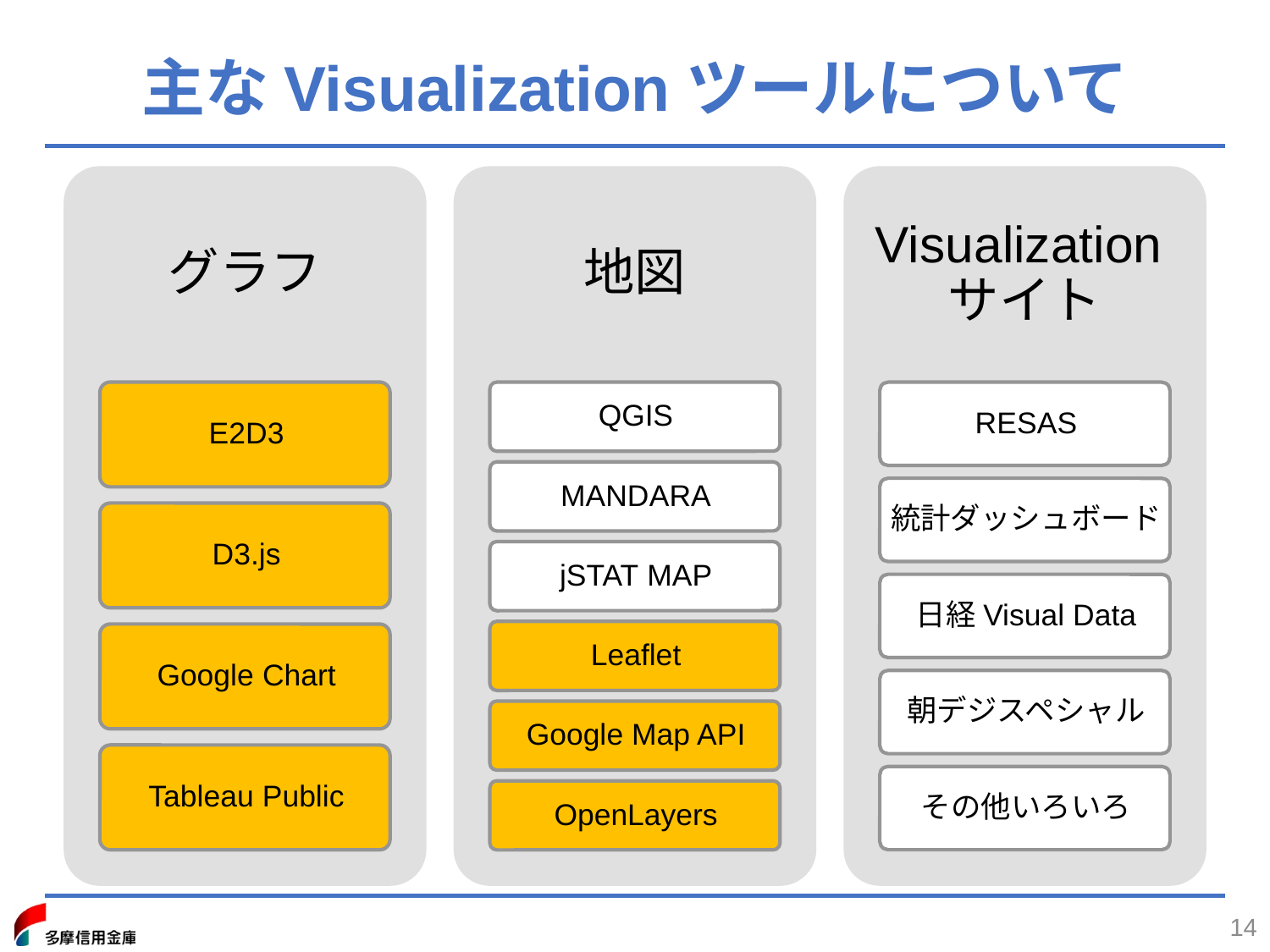

# 主なVisualizationツールについて
グラフ
E2D3
D3.js
Google Chart
Tableau Public
地図
QGIS
MANDARA
jSTAT MAP
Leaflet
Google Map API
OpenLayers
Visualizationサイト
RESAS
統計ダッシュボード
日経Visual Data
朝デジスペシャル
その他いろいろ
14